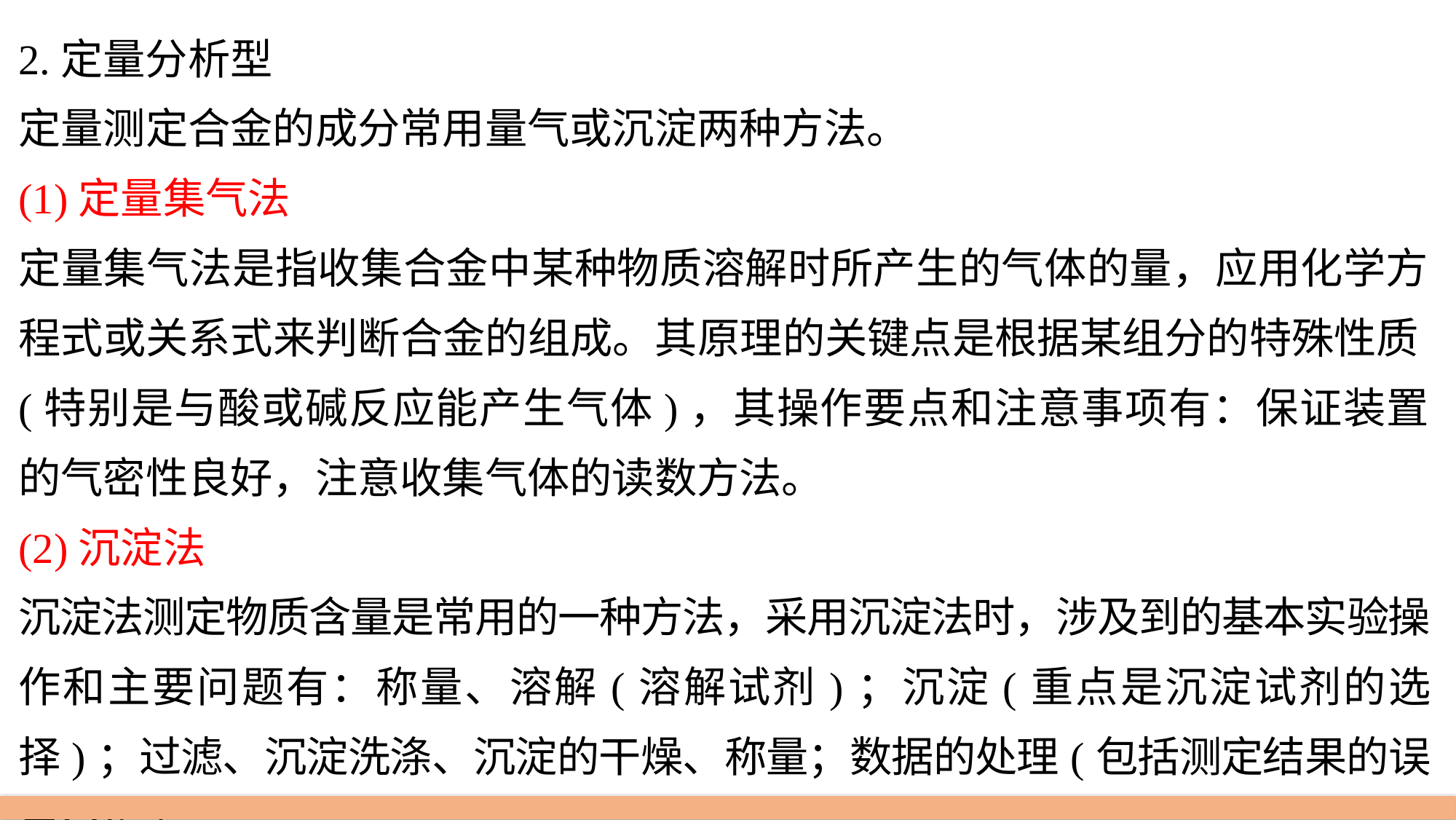

2.定量分析型
定量测定合金的成分常用量气或沉淀两种方法。
(1)定量集气法
定量集气法是指收集合金中某种物质溶解时所产生的气体的量，应用化学方程式或关系式来判断合金的组成。其原理的关键点是根据某组分的特殊性质(特别是与酸或碱反应能产生气体)，其操作要点和注意事项有：保证装置的气密性良好，注意收集气体的读数方法。
(2)沉淀法
沉淀法测定物质含量是常用的一种方法，采用沉淀法时，涉及到的基本实验操作和主要问题有：称量、溶解(溶解试剂)；沉淀(重点是沉淀试剂的选择)；过滤、沉淀洗涤、沉淀的干燥、称量；数据的处理(包括测定结果的误差分析)。